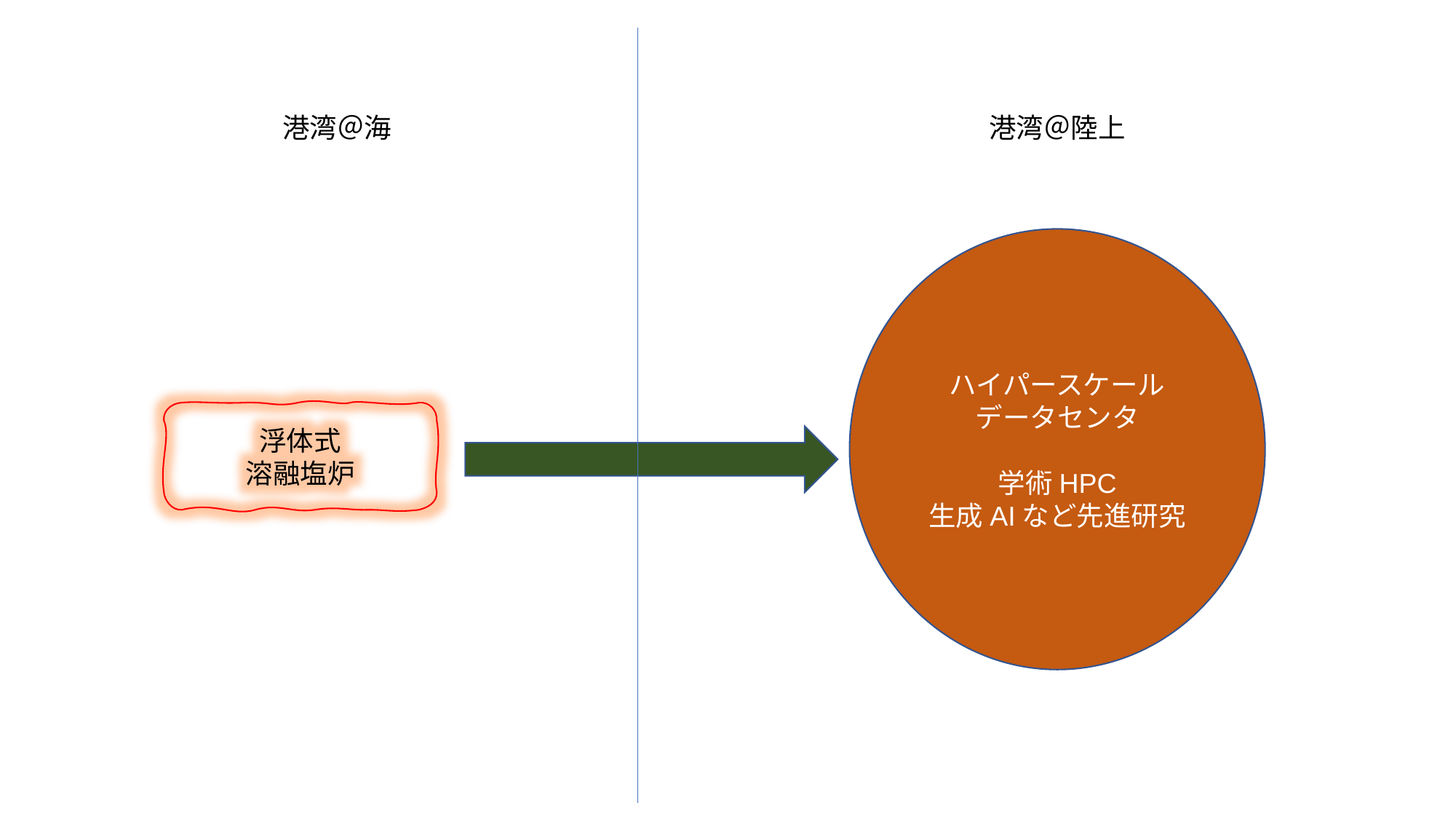

港湾＠海
港湾＠陸上
ハイパースケール
データセンタ

学術HPC
生成AIなど先進研究
浮体式
溶融塩炉